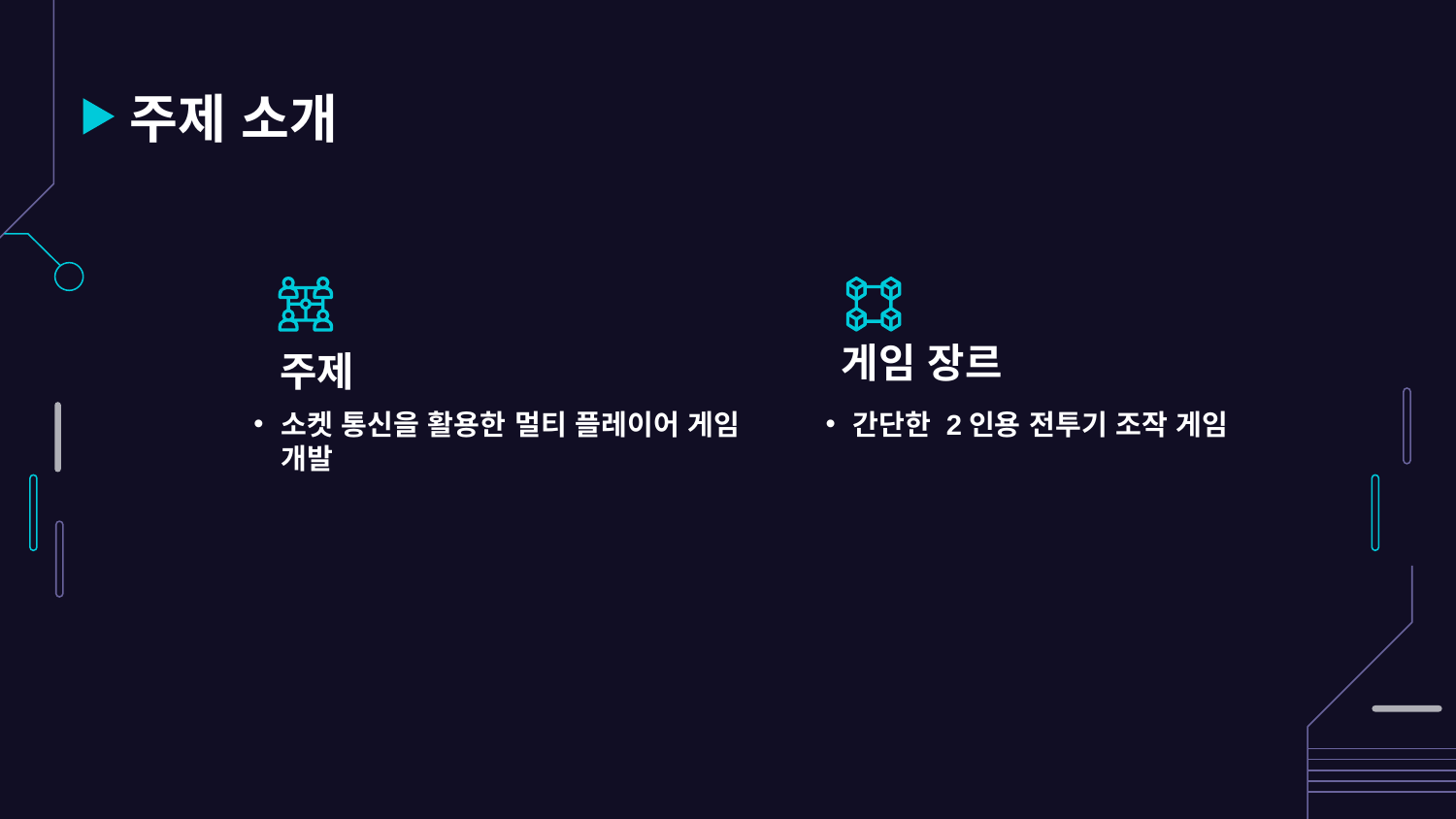

# 주제 소개

게임 장르
주제
소켓 통신을 활용한 멀티 플레이어 게임 개발
간단한 2인용 전투기 조작 게임